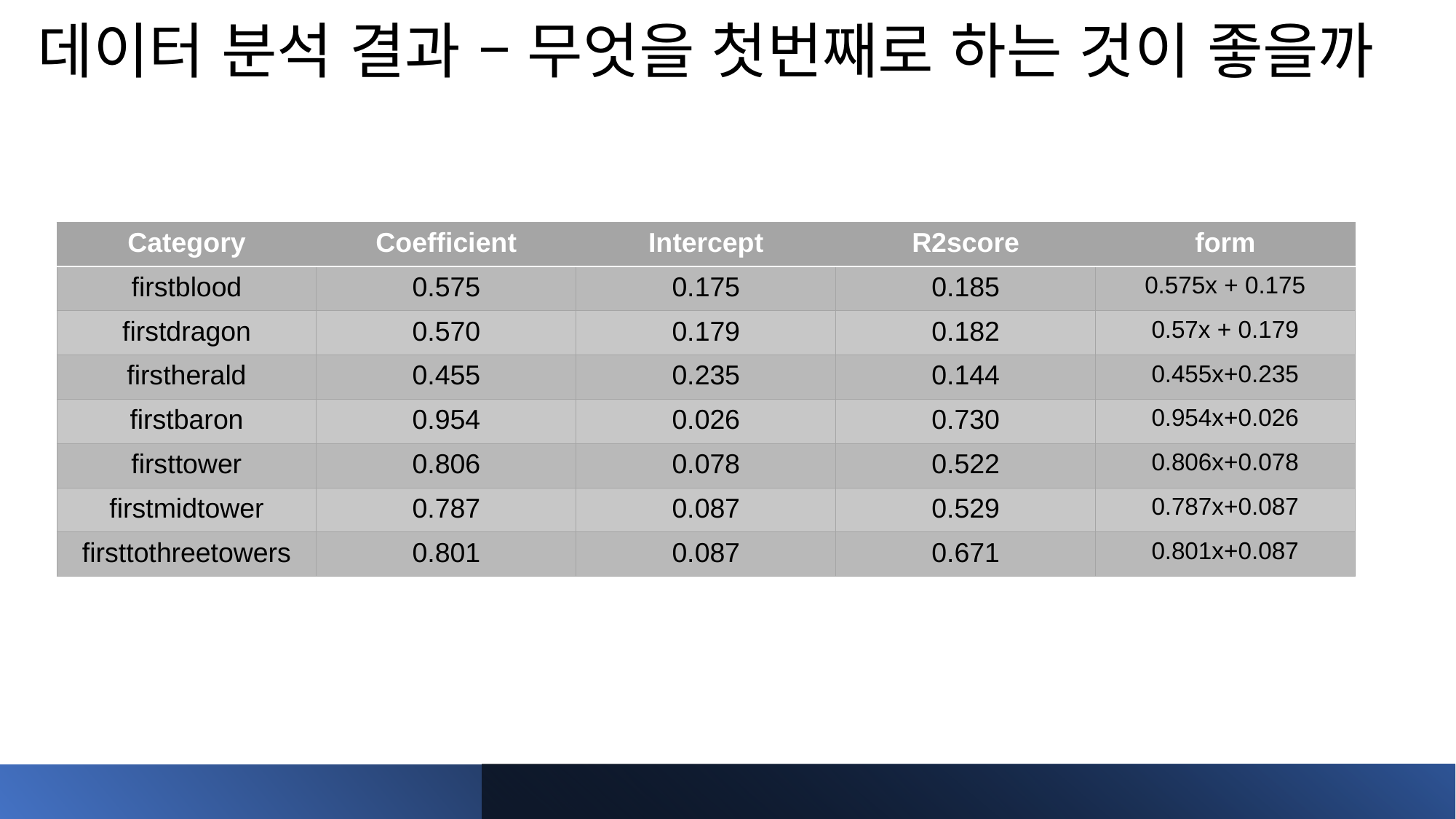

# 데이터 분석 결과 – 무엇을 첫번째로 하는 것이 좋을까
| Category | Coefficient | Intercept | R2score | form |
| --- | --- | --- | --- | --- |
| firstblood | 0.575 | 0.175 | 0.185 | 0.575x + 0.175 |
| firstdragon | 0.570 | 0.179 | 0.182 | 0.57x + 0.179 |
| firstherald | 0.455 | 0.235 | 0.144 | 0.455x+0.235 |
| firstbaron | 0.954 | 0.026 | 0.730 | 0.954x+0.026 |
| firsttower | 0.806 | 0.078 | 0.522 | 0.806x+0.078 |
| firstmidtower | 0.787 | 0.087 | 0.529 | 0.787x+0.087 |
| firsttothreetowers | 0.801 | 0.087 | 0.671 | 0.801x+0.087 |